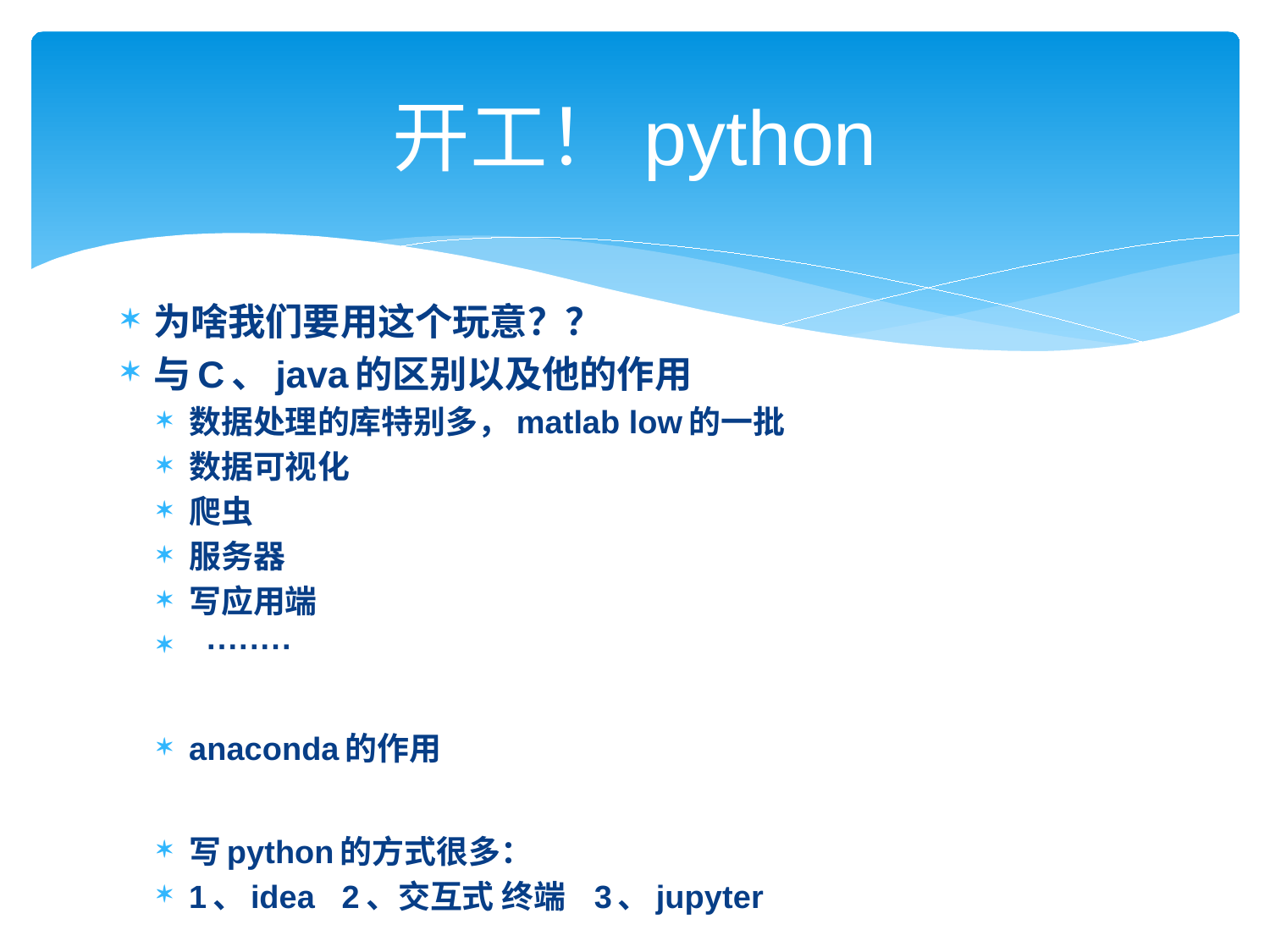

# 开工！python
为啥我们要用这个玩意？？
与C、java的区别以及他的作用
数据处理的库特别多，matlab low的一批
数据可视化
爬虫
服务器
写应用端
  ········

anaconda的作用

写python的方式很多：
1、idea   2、交互式 终端   3、jupyter